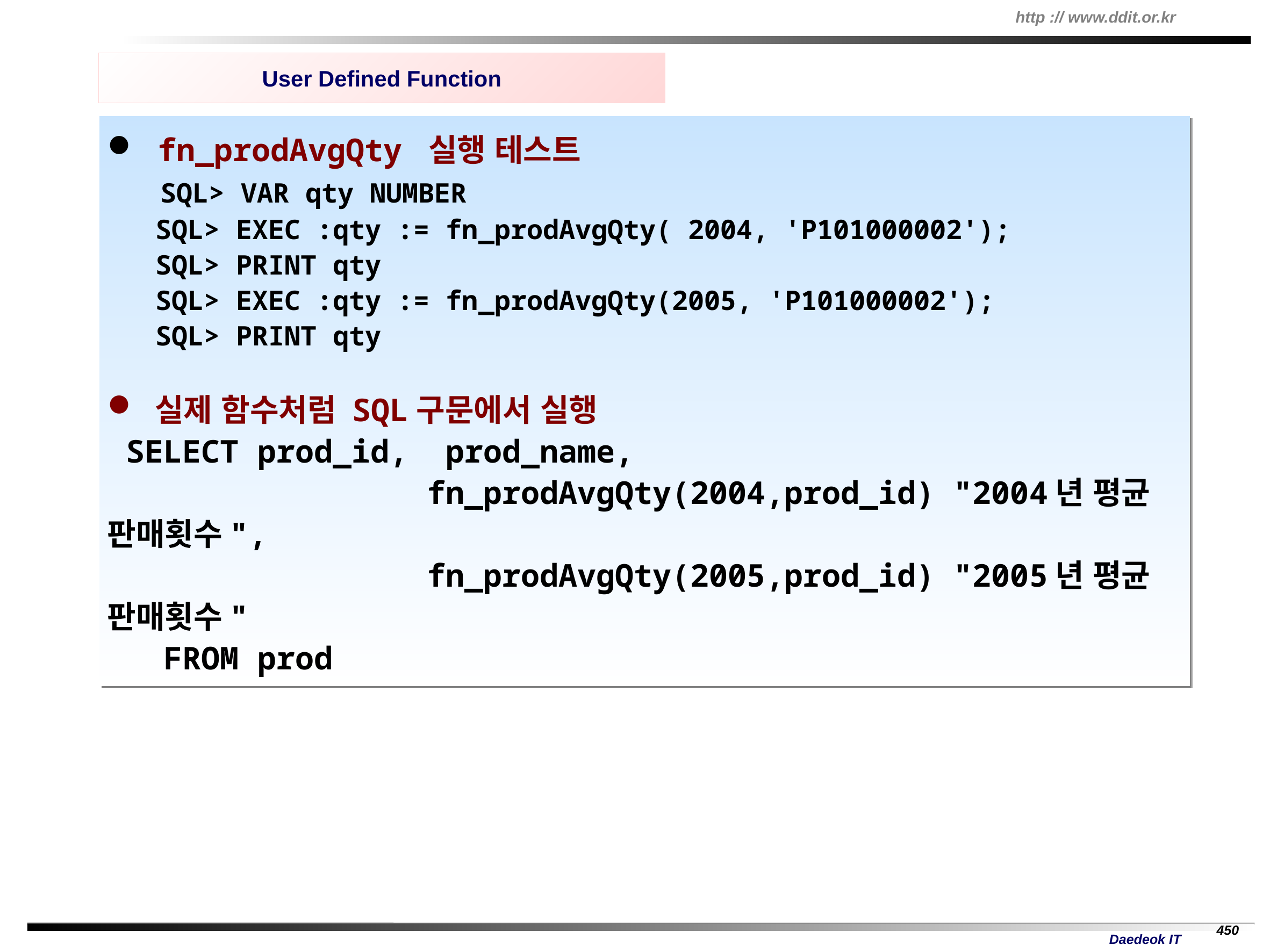

User Defined Function
 fn_prodAvgQty 실행 테스트
   SQL> VAR qty NUMBER
   SQL> EXEC :qty := fn_prodAvgQty( 2004, 'P101000002');
   SQL> PRINT qty
   SQL> EXEC :qty := fn_prodAvgQty(2005, 'P101000002');
   SQL> PRINT qty

 실제 함수처럼 SQL구문에서 실행
 SELECT prod_id,  prod_name,
                 fn_prodAvgQty(2004,prod_id) "2004년 평균 판매횟수",
                 fn_prodAvgQty(2005,prod_id) "2005년 평균 판매횟수"
   FROM prod